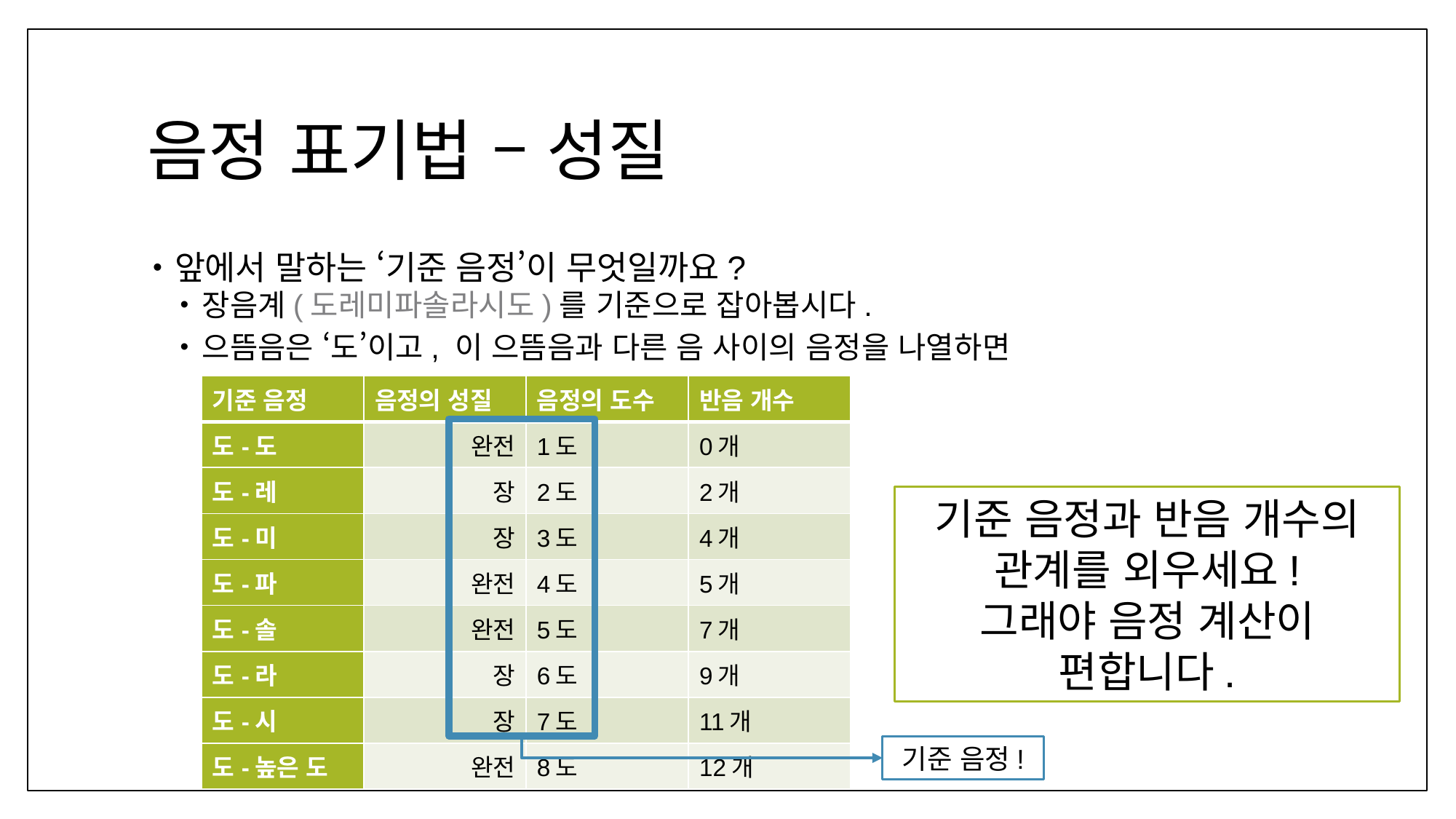

# 음정 표기법 – 성질
앞에서 말하는 ‘기준 음정’이 무엇일까요?
장음계(도레미파솔라시도)를 기준으로 잡아봅시다.
으뜸음은 ‘도’이고, 이 으뜸음과 다른 음 사이의 음정을 나열하면
| 기준 음정 | 음정의 성질 | 음정의 도수 | 반음 개수 |
| --- | --- | --- | --- |
| 도-도 | 완전 | 1도 | 0개 |
| 도-레 | 장 | 2도 | 2개 |
| 도-미 | 장 | 3도 | 4개 |
| 도-파 | 완전 | 4도 | 5개 |
| 도-솔 | 완전 | 5도 | 7개 |
| 도-라 | 장 | 6도 | 9개 |
| 도-시 | 장 | 7도 | 11개 |
| 도-높은 도 | 완전 | 8도 | 12개 |

기준 음정과 반음 개수의 관계를 외우세요!
그래야 음정 계산이 편합니다.
기준 음정!